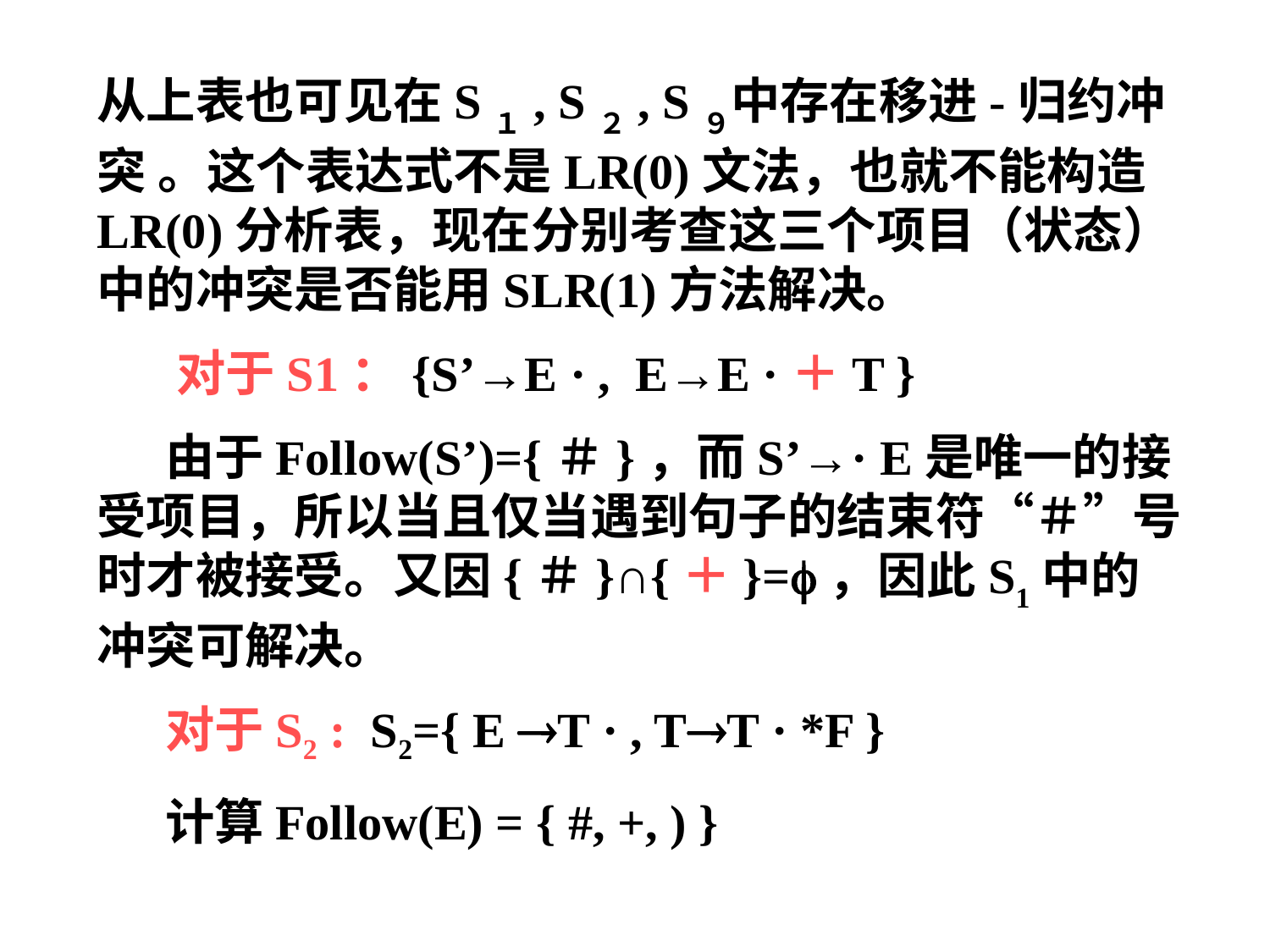

从上表也可见在S１, S２, S９中存在移进-归约冲突 。这个表达式不是LR(0)文法，也就不能构造LR(0)分析表，现在分别考查这三个项目（状态）中的冲突是否能用SLR(1)方法解决。
      对于S1：{S’→E · ,  E→E ·＋T }
     由于Follow(S’)={＃}，而S’→· E是唯一的接受项目，所以当且仅当遇到句子的结束符“＃”号时才被接受。又因{＃}∩{＋}=φ，因此S1中的冲突可解决。
     对于S2 :  S2={ E →T · , T→T · *F }
     计算Follow(E) = { #, +, ) }